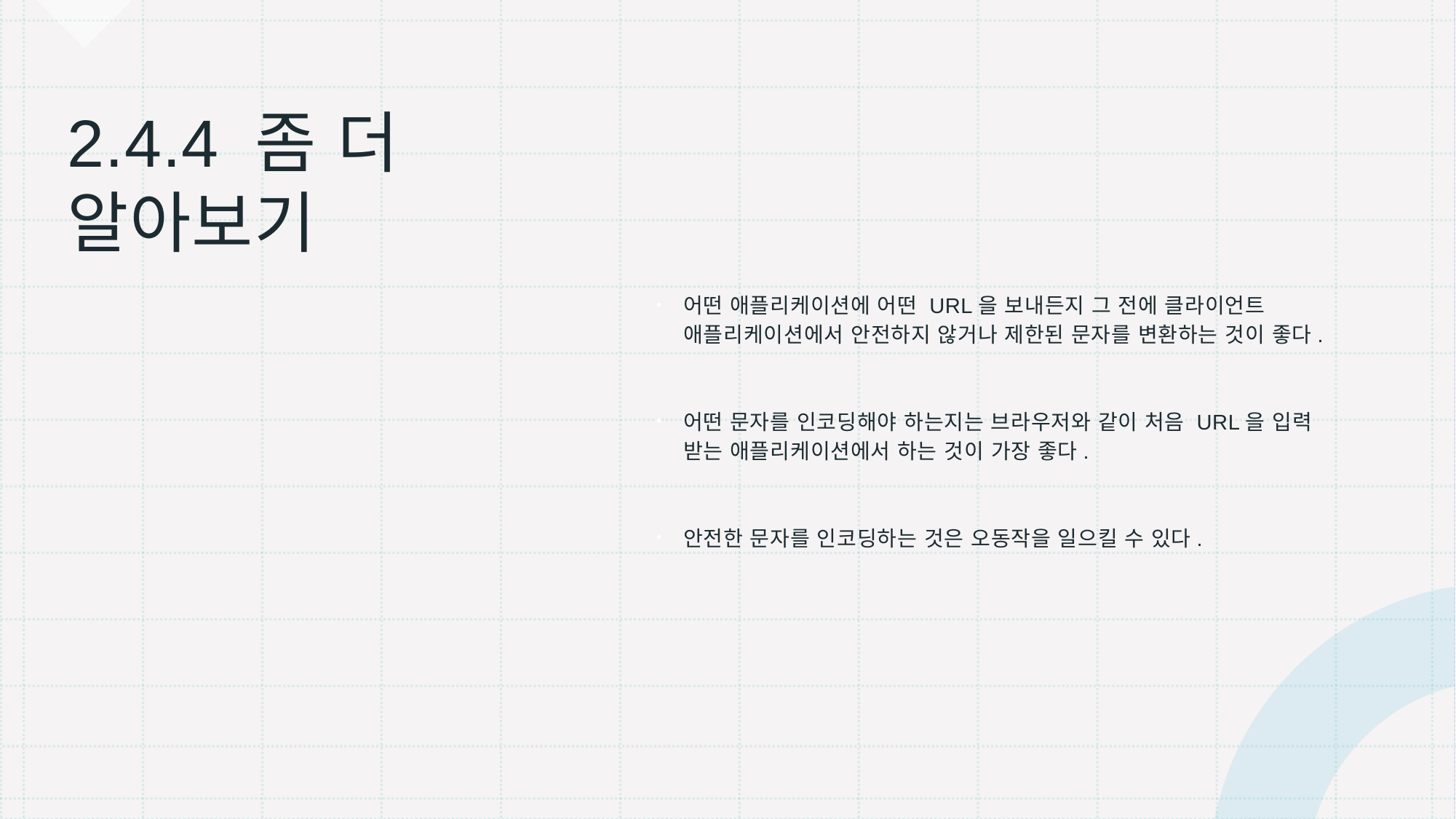

# 2.4.4 좀 더 알아보기
어떤 애플리케이션에 어떤 URL을 보내든지 그 전에 클라이언트 애플리케이션에서 안전하지 않거나 제한된 문자를 변환하는 것이 좋다.

어떤 문자를 인코딩해야 하는지는 브라우저와 같이 처음 URL을 입력 받는 애플리케이션에서 하는 것이 가장 좋다.

안전한 문자를 인코딩하는 것은 오동작을 일으킬 수 있다.